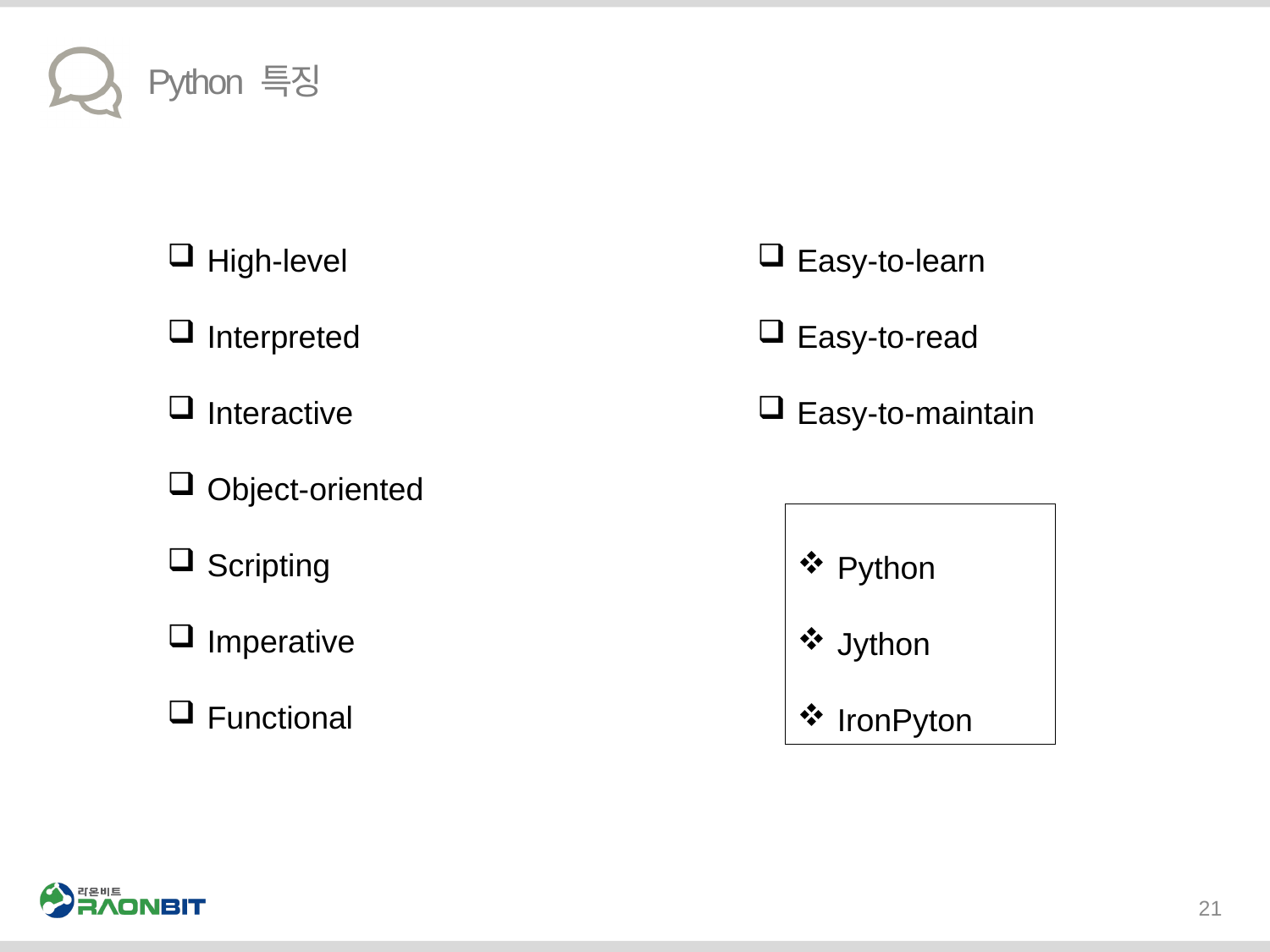

# Python 특징
High-level
Interpreted
Interactive
Object-oriented
Scripting
Imperative
Functional
Easy-to-learn
Easy-to-read
Easy-to-maintain
Python
Jython
IronPyton
21